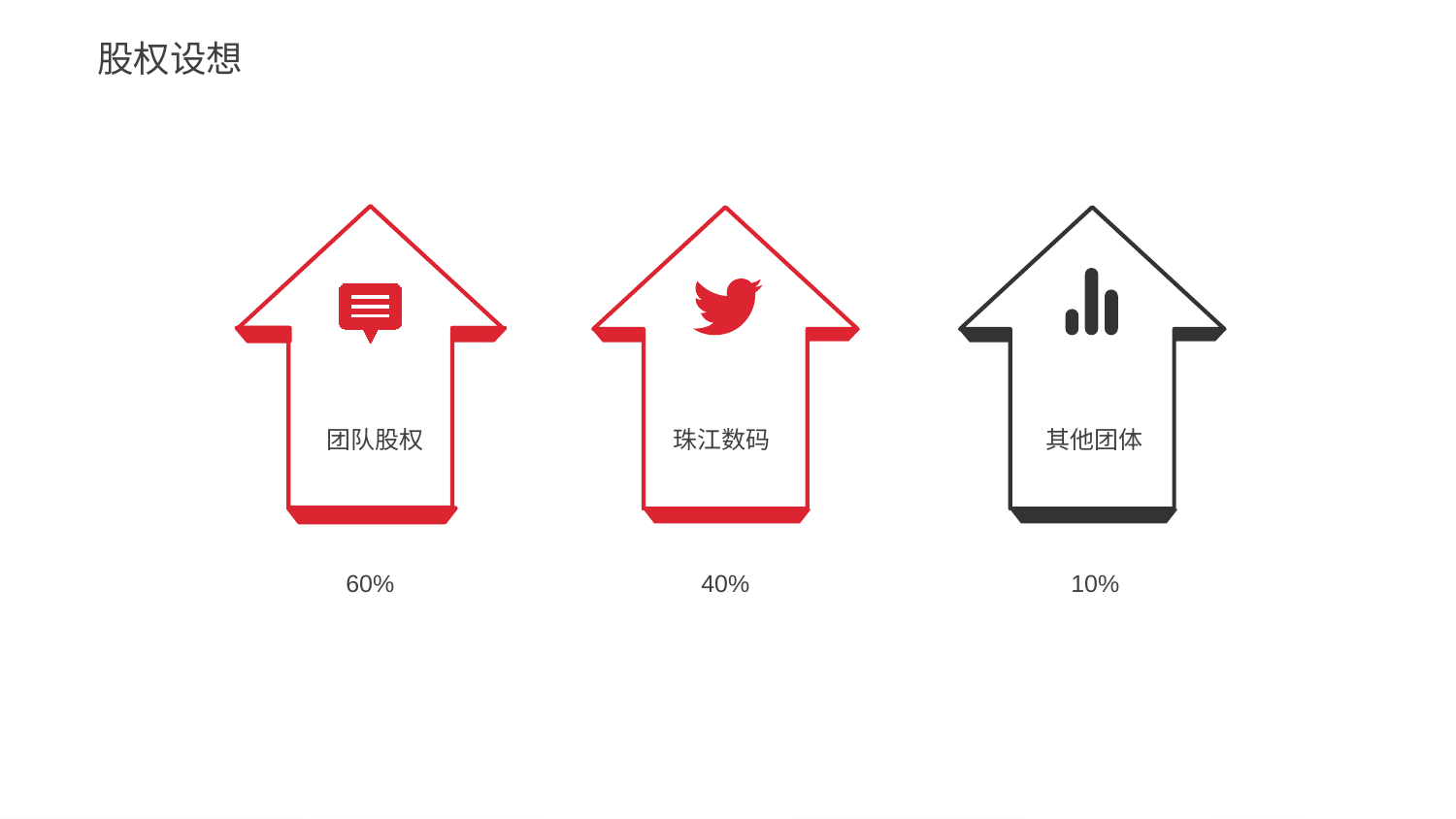

股权设想

团队股权

珠江数码

其他团体

60%
40%
10%